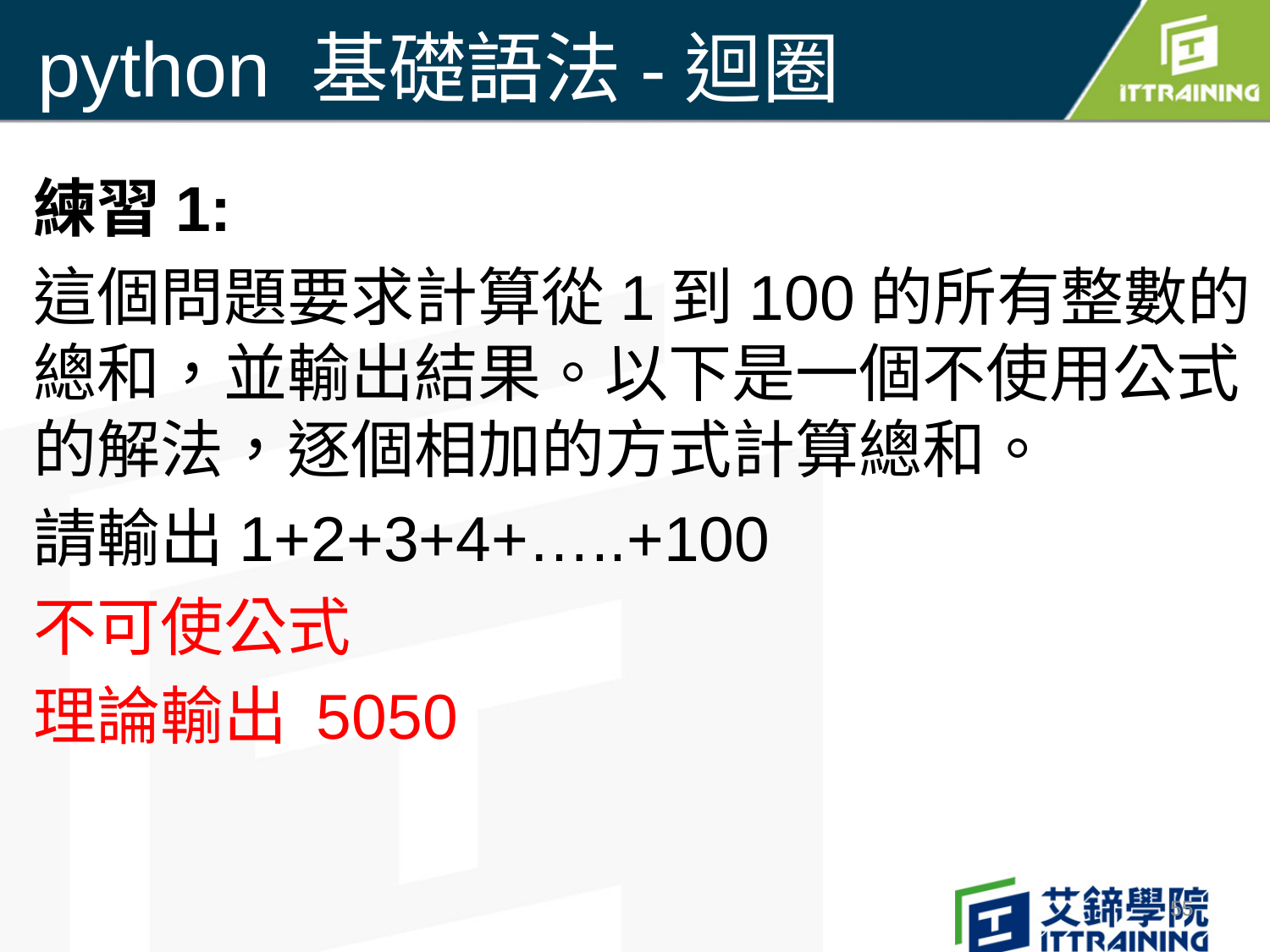

# python 基礎語法-迴圈
練習1:
這個問題要求計算從1到100的所有整數的總和，並輸出結果。以下是一個不使用公式的解法，逐個相加的方式計算總和。
請輸出1+2+3+4+…..+100
不可使公式
理論輸出 5050
55